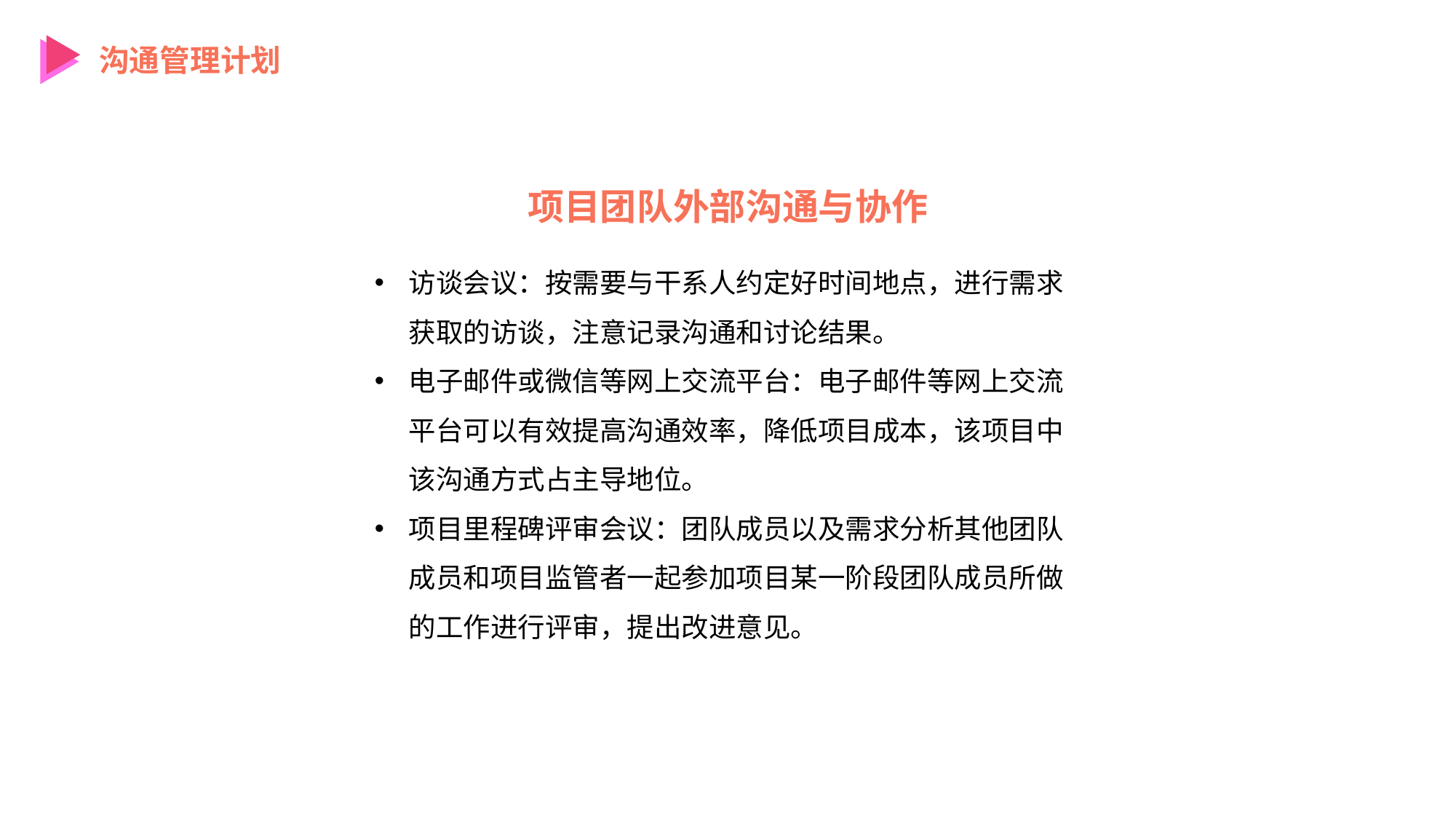

沟通管理计划
项目团队外部沟通与协作

访谈会议：按需要与干系人约定好时间地点，进行需求获取的访谈，注意记录沟通和讨论结果。
电子邮件或微信等网上交流平台：电子邮件等网上交流平台可以有效提高沟通效率，降低项目成本，该项目中该沟通方式占主导地位。
项目里程碑评审会议：团队成员以及需求分析其他团队成员和项目监管者一起参加项目某一阶段团队成员所做的工作进行评审，提出改进意见。